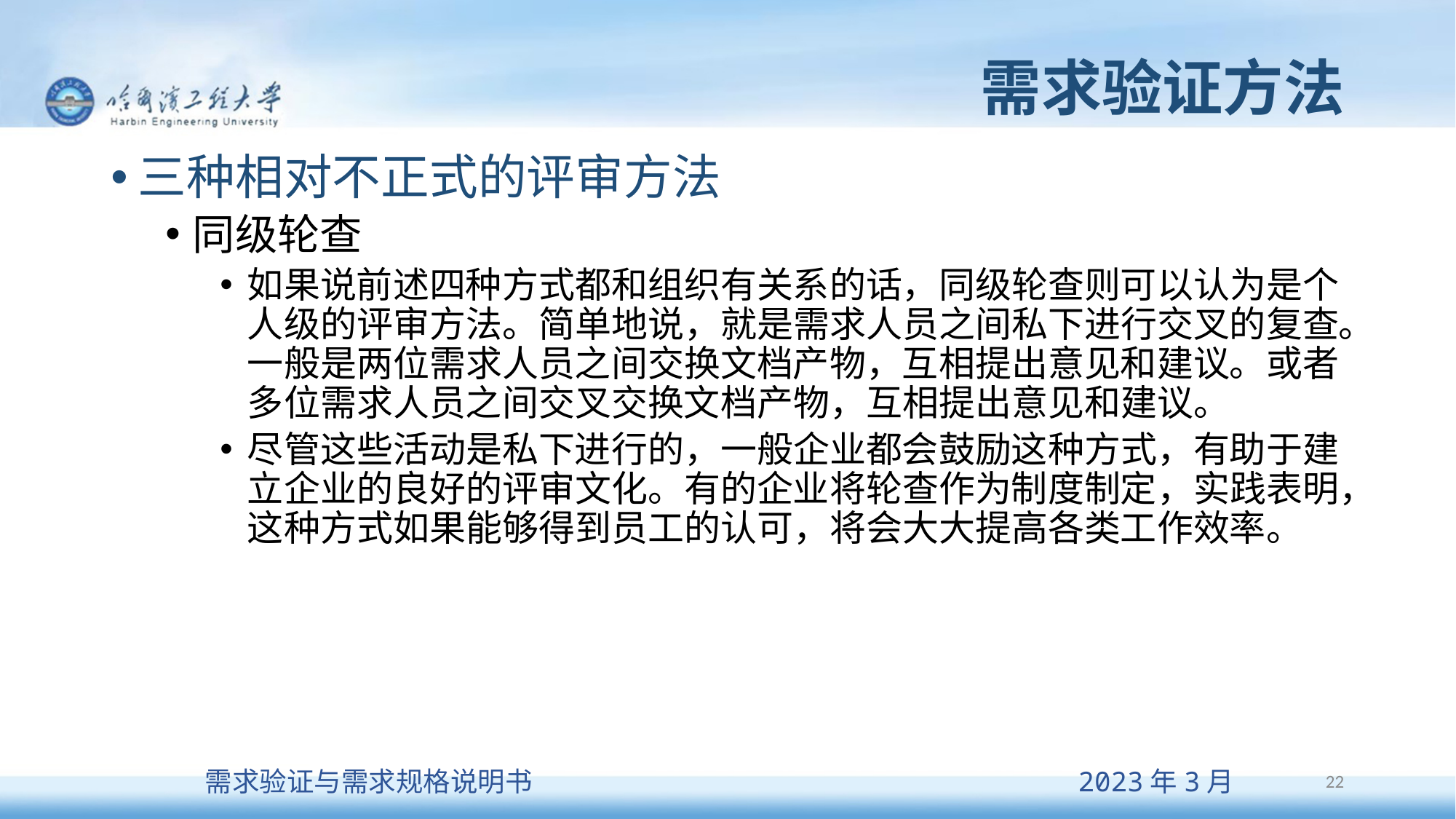

# 需求验证方法
三种相对不正式的评审方法
同级轮查
如果说前述四种方式都和组织有关系的话，同级轮查则可以认为是个人级的评审方法。简单地说，就是需求人员之间私下进行交叉的复查。一般是两位需求人员之间交换文档产物，互相提出意见和建议。或者多位需求人员之间交叉交换文档产物，互相提出意见和建议。
尽管这些活动是私下进行的，一般企业都会鼓励这种方式，有助于建立企业的良好的评审文化。有的企业将轮查作为制度制定，实践表明，这种方式如果能够得到员工的认可，将会大大提高各类工作效率。
22